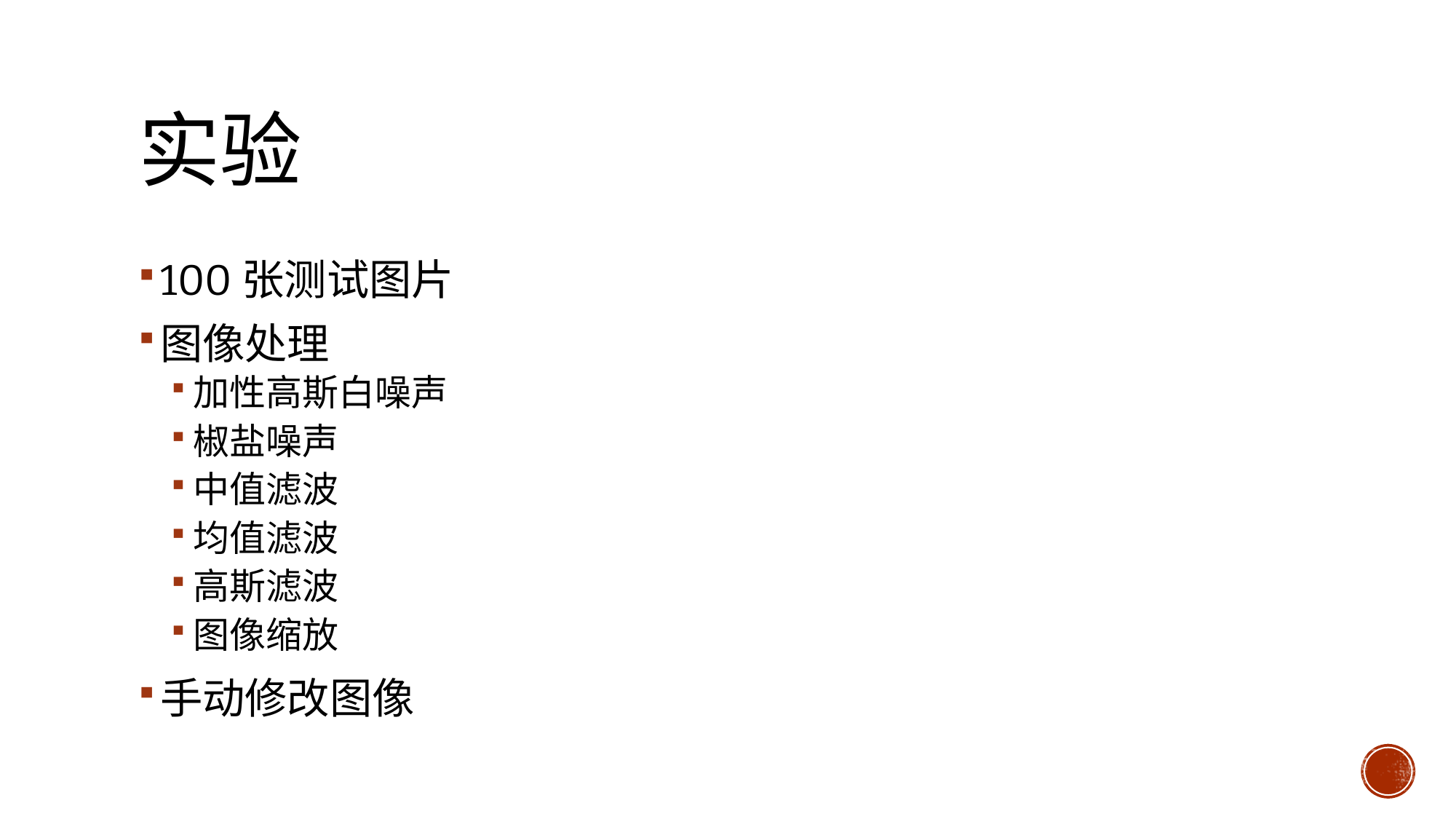

# 实验
100张测试图片
图像处理
加性高斯白噪声
椒盐噪声
中值滤波
均值滤波
高斯滤波
图像缩放
手动修改图像